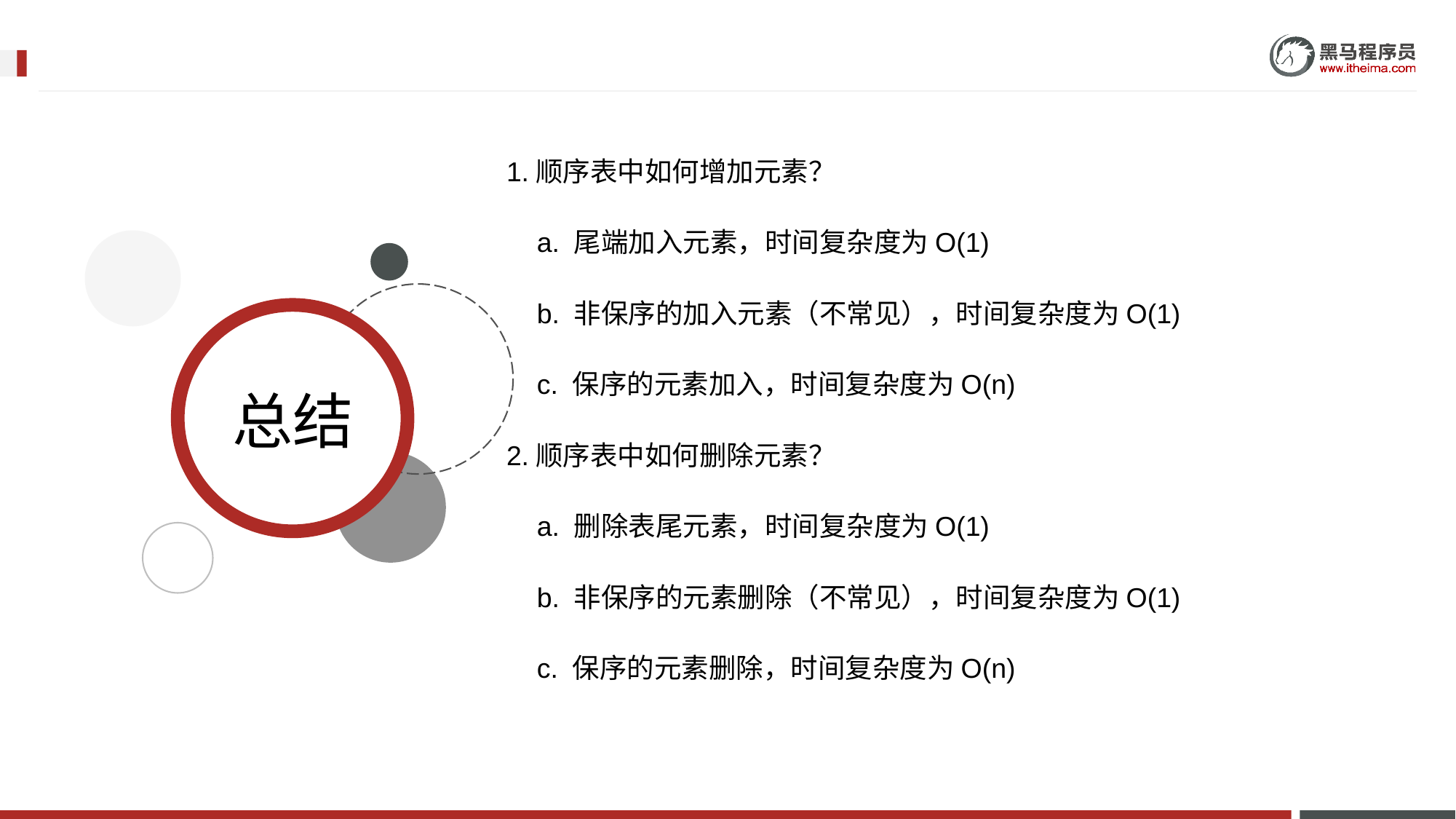

1.顺序表中如何增加元素？
    a. 尾端加入元素，时间复杂度为O(1)
    b. 非保序的加入元素（不常见），时间复杂度为O(1)
    c. 保序的元素加入，时间复杂度为O(n)
2.顺序表中如何删除元素？
    a. 删除表尾元素，时间复杂度为O(1)
    b. 非保序的元素删除（不常见），时间复杂度为O(1)
    c. 保序的元素删除，时间复杂度为O(n)